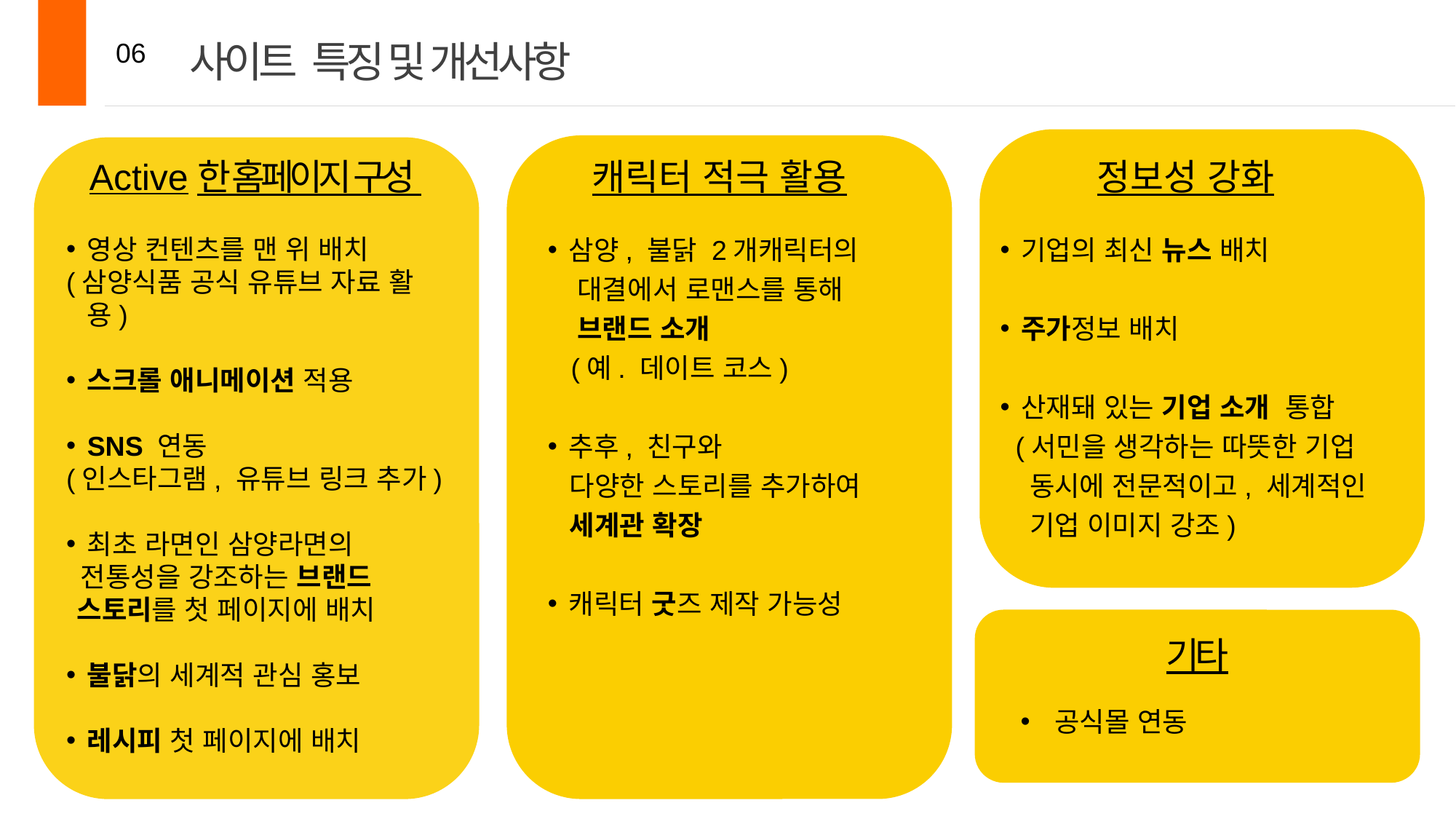

사이트  특징 및 개선사항
06

Active한 홈페이지 구성
캐릭터 적극 활용
정보성 강화
기업의 최신 뉴스 배치

주가정보 배치

산재돼 있는 기업 소개  통합
  (서민을 생각하는 따뜻한 기업
   동시에 전문적이고, 세계적인
   기업 이미지 강조)
삼양, 불닭 2개캐릭터의
   대결에서 로맨스를 통해
   브랜드 소개
   (예. 데이트 코스)

추후, 친구와
  다양한 스토리를 추가하여
  세계관 확장

캐릭터 굿즈 제작 가능성
영상 컨텐츠를 맨 위 배치
(삼양식품 공식 유튜브 자료 활용)

스크롤 애니메이션 적용

SNS 연동
(인스타그램, 유튜브 링크 추가)

최초 라면인 삼양라면의
 전통성을 강조하는 브랜드 스토리를 첫 페이지에 배치

불닭의 세계적 관심 홍보

레시피 첫 페이지에 배치

기타
공식몰 연동